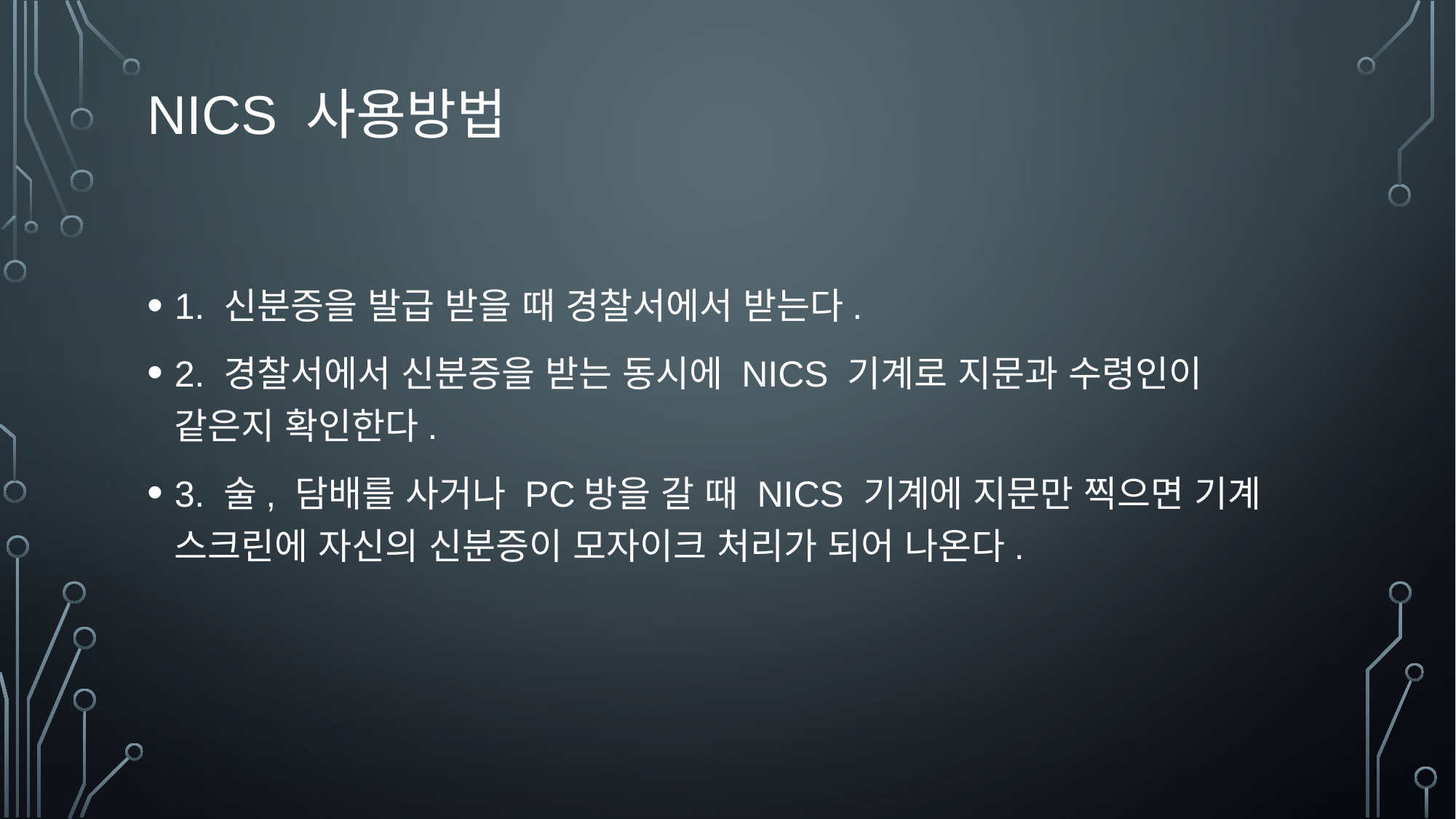

# NICS 사용방법
1. 신분증을 발급 받을 때 경찰서에서 받는다.
2. 경찰서에서 신분증을 받는 동시에 NICS 기계로 지문과 수령인이 같은지 확인한다.
3. 술, 담배를 사거나 PC방을 갈 때 NICS 기계에 지문만 찍으면 기계 스크린에 자신의 신분증이 모자이크 처리가 되어 나온다.